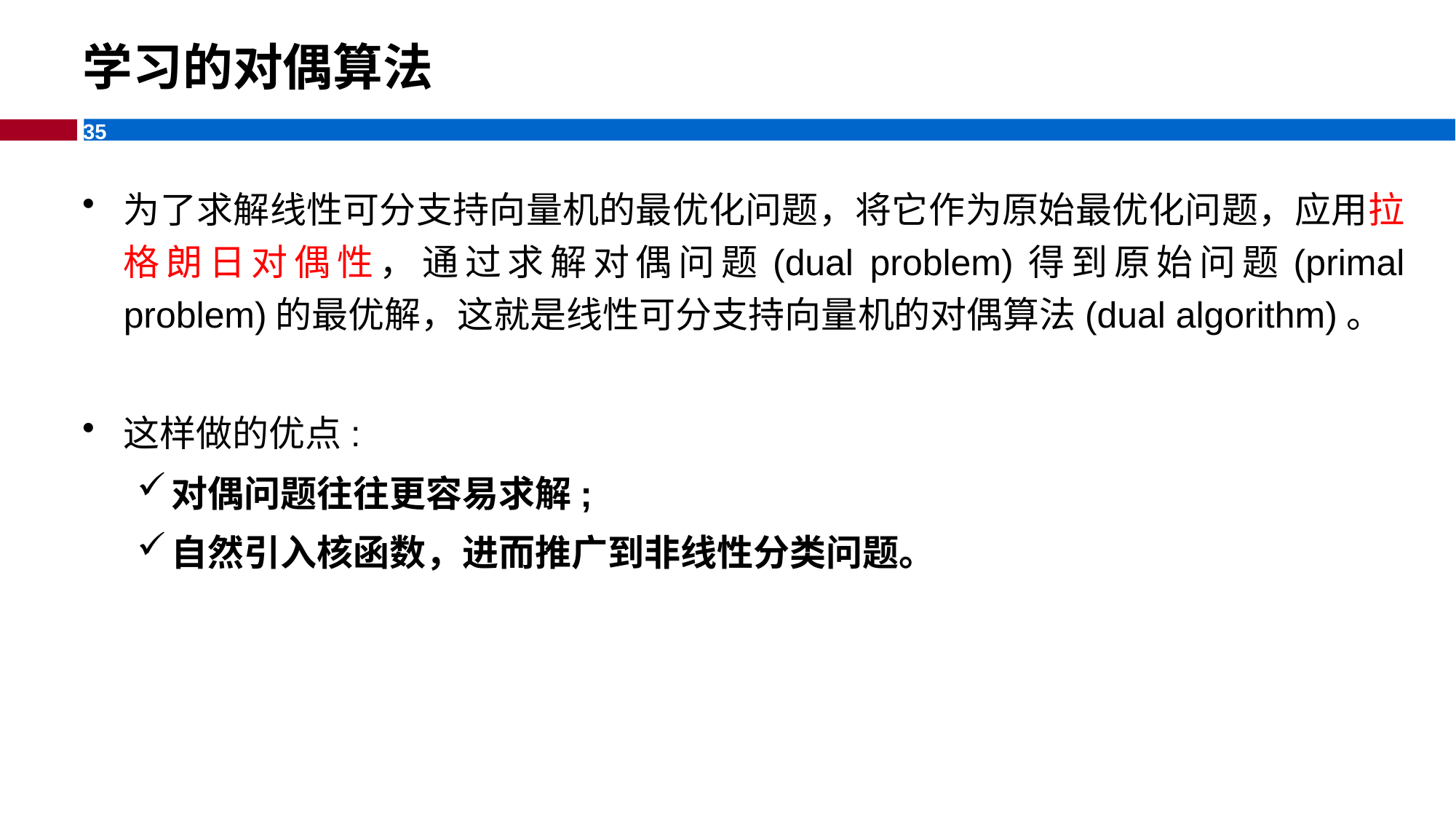

学习的对偶算法
为了求解线性可分支持向量机的最优化问题，将它作为原始最优化问题，应用拉格朗日对偶性，通过求解对偶问题(dual problem)得到原始问题(primal problem)的最优解，这就是线性可分支持向量机的对偶算法(dual algorithm)。

这样做的优点:
对偶问题往往更容易求解;
自然引入核函数，进而推广到非线性分类问题。